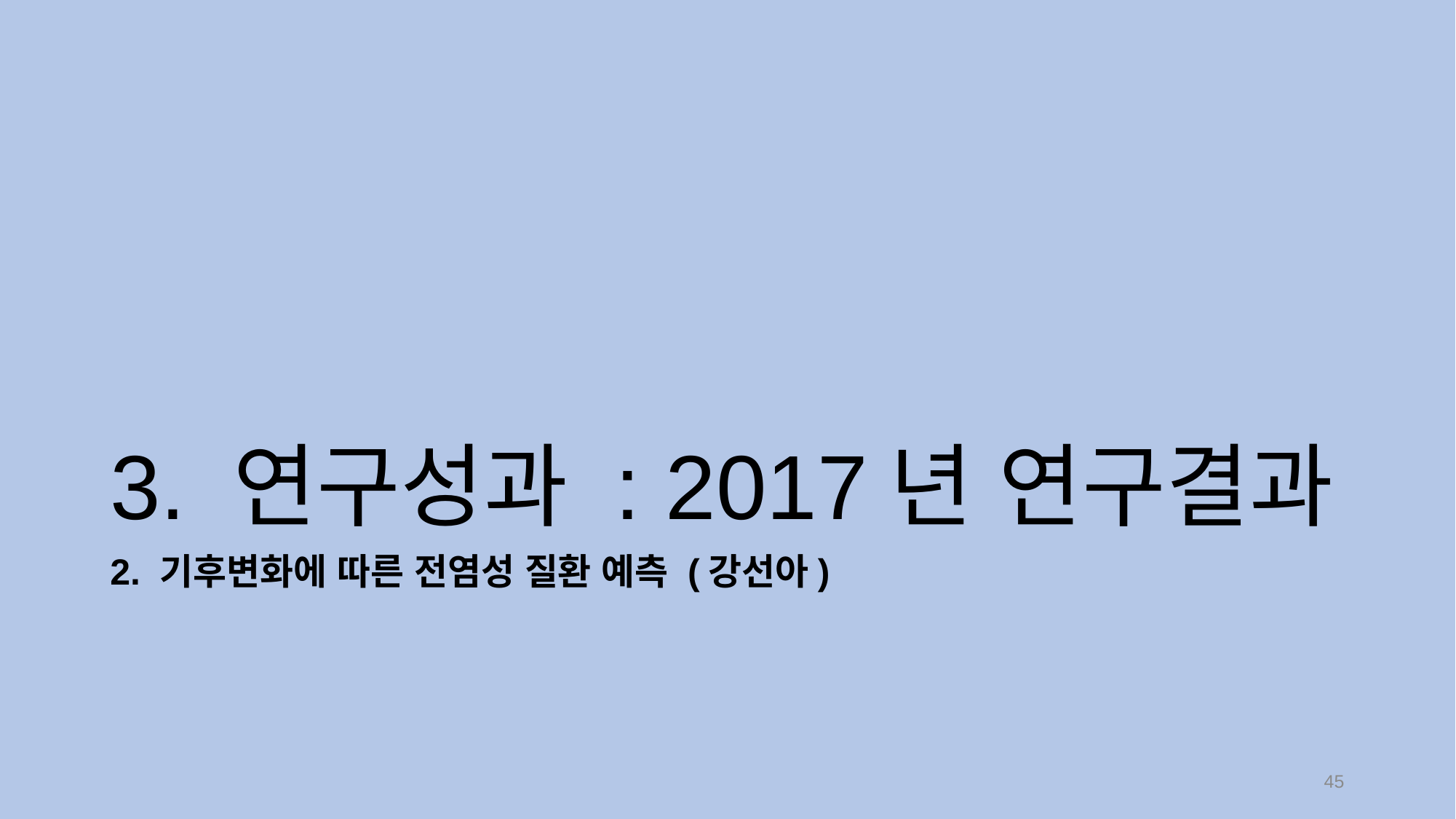

# 3. 연구성과 : 2017년 연구결과
2. 기후변화에 따른 전염성 질환 예측 (강선아)
45